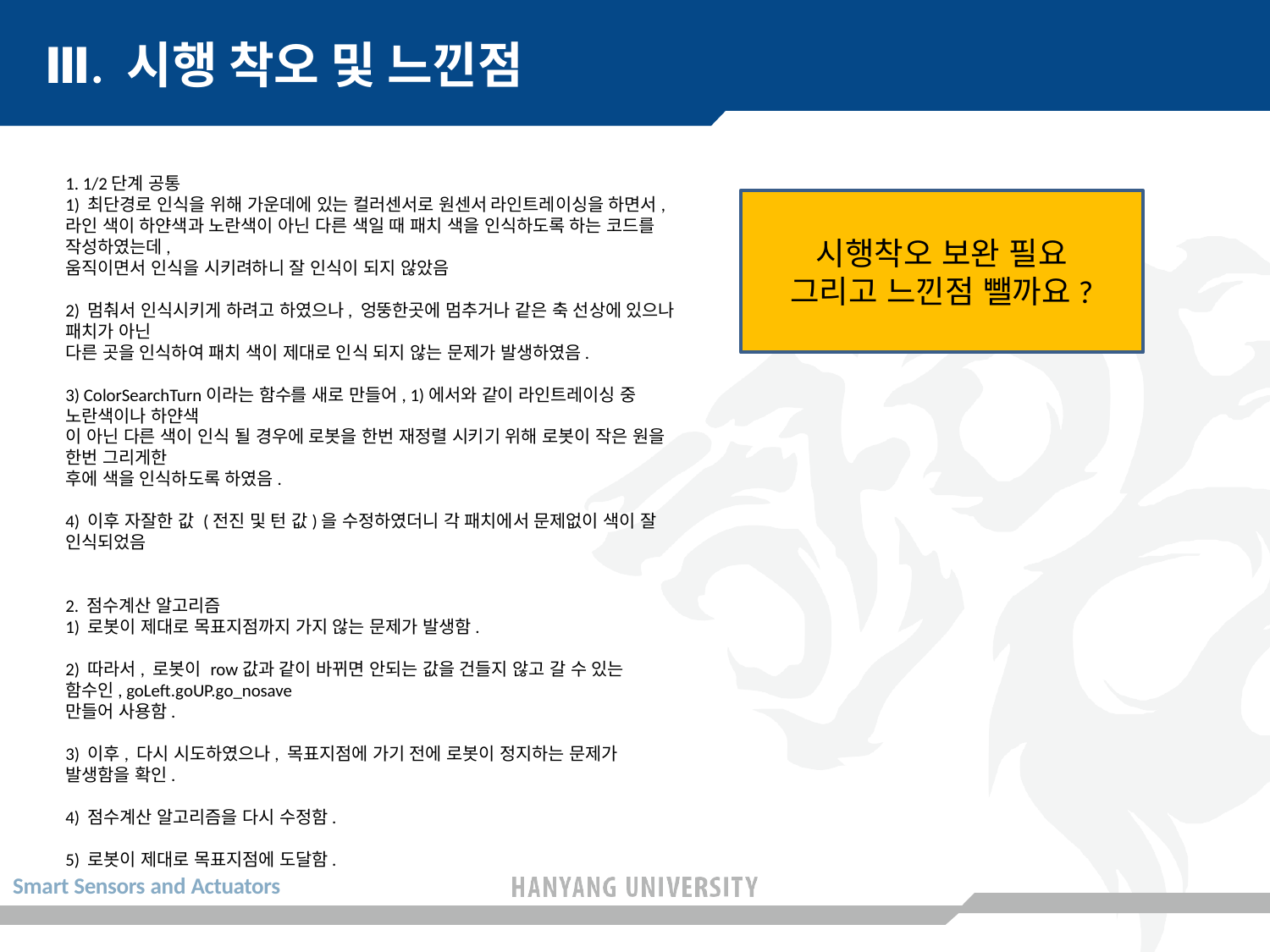

Ⅲ. 시행 착오 및 느낀점
1. 1/2단계 공통
1) 최단경로 인식을 위해 가운데에 있는 컬러센서로 원센서 라인트레이싱을 하면서,
라인 색이 하얀색과 노란색이 아닌 다른 색일 때 패치 색을 인식하도록 하는 코드를 작성하였는데,
움직이면서 인식을 시키려하니 잘 인식이 되지 않았음

2) 멈춰서 인식시키게 하려고 하였으나, 엉뚱한곳에 멈추거나 같은 축 선상에 있으나 패치가 아닌
다른 곳을 인식하여 패치 색이 제대로 인식 되지 않는 문제가 발생하였음.

3) ColorSearchTurn이라는 함수를 새로 만들어, 1)에서와 같이 라인트레이싱 중 노란색이나 하얀색
이 아닌 다른 색이 인식 될 경우에 로봇을 한번 재정렬 시키기 위해 로봇이 작은 원을 한번 그리게한
후에 색을 인식하도록 하였음.

4) 이후 자잘한 값 (전진 및 턴 값)을 수정하였더니 각 패치에서 문제없이 색이 잘 인식되었음

2. 점수계산 알고리즘
1) 로봇이 제대로 목표지점까지 가지 않는 문제가 발생함.

2) 따라서, 로봇이 row값과 같이 바뀌면 안되는 값을 건들지 않고 갈 수 있는 함수인, goLeft.goUP.go_nosave
만들어 사용함.

3) 이후, 다시 시도하였으나, 목표지점에 가기 전에 로봇이 정지하는 문제가 발생함을 확인.

4) 점수계산 알고리즘을 다시 수정함.

5) 로봇이 제대로 목표지점에 도달함.

시행착오 보완 필요
그리고 느낀점 뺄까요?
Smart Sensors and Actuators